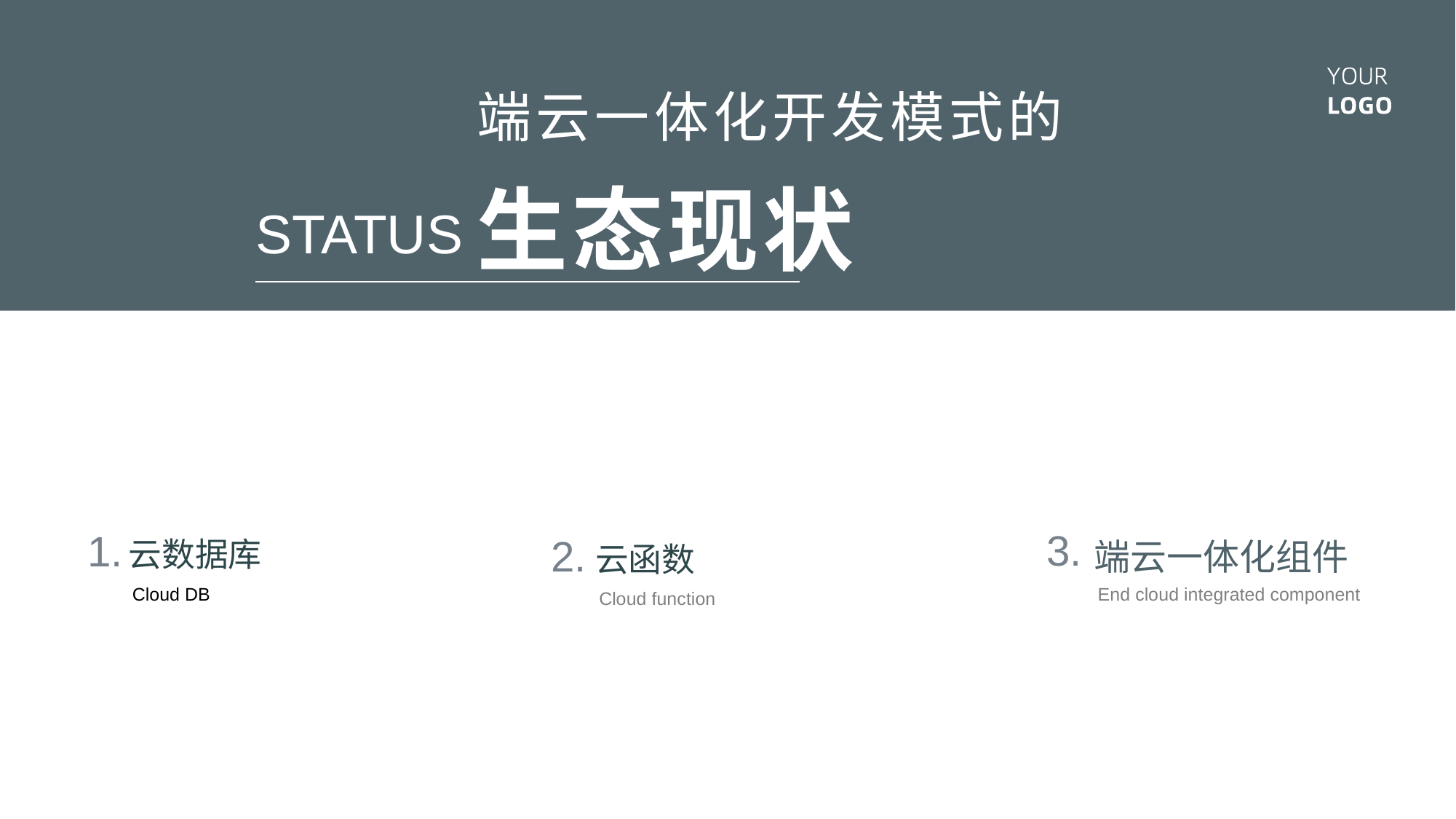

端云一体化开发模式的

生态现状

STATUS
3.
1.
2.
云数据库
端云一体化组件
云函数
Cloud DB
End cloud integrated component
Cloud function